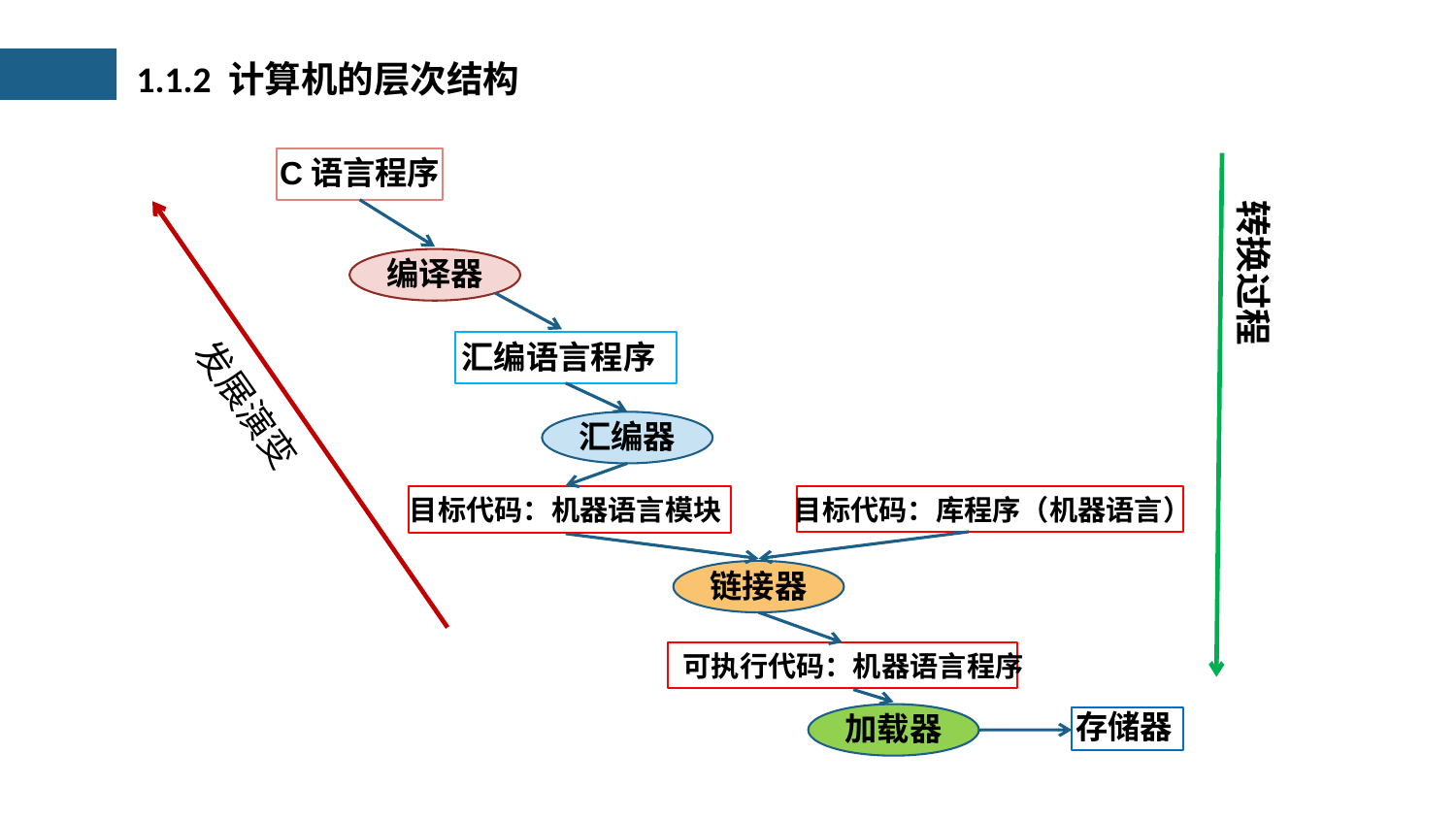

1.1.2 计算机的层次结构
C语言程序

转换过程
编译器

发展演变
汇编语言程序

汇编器

目标代码：库程序（机器语言）

目标代码：机器语言模块

链接器

可执行代码：机器语言程序

存储器

加载器